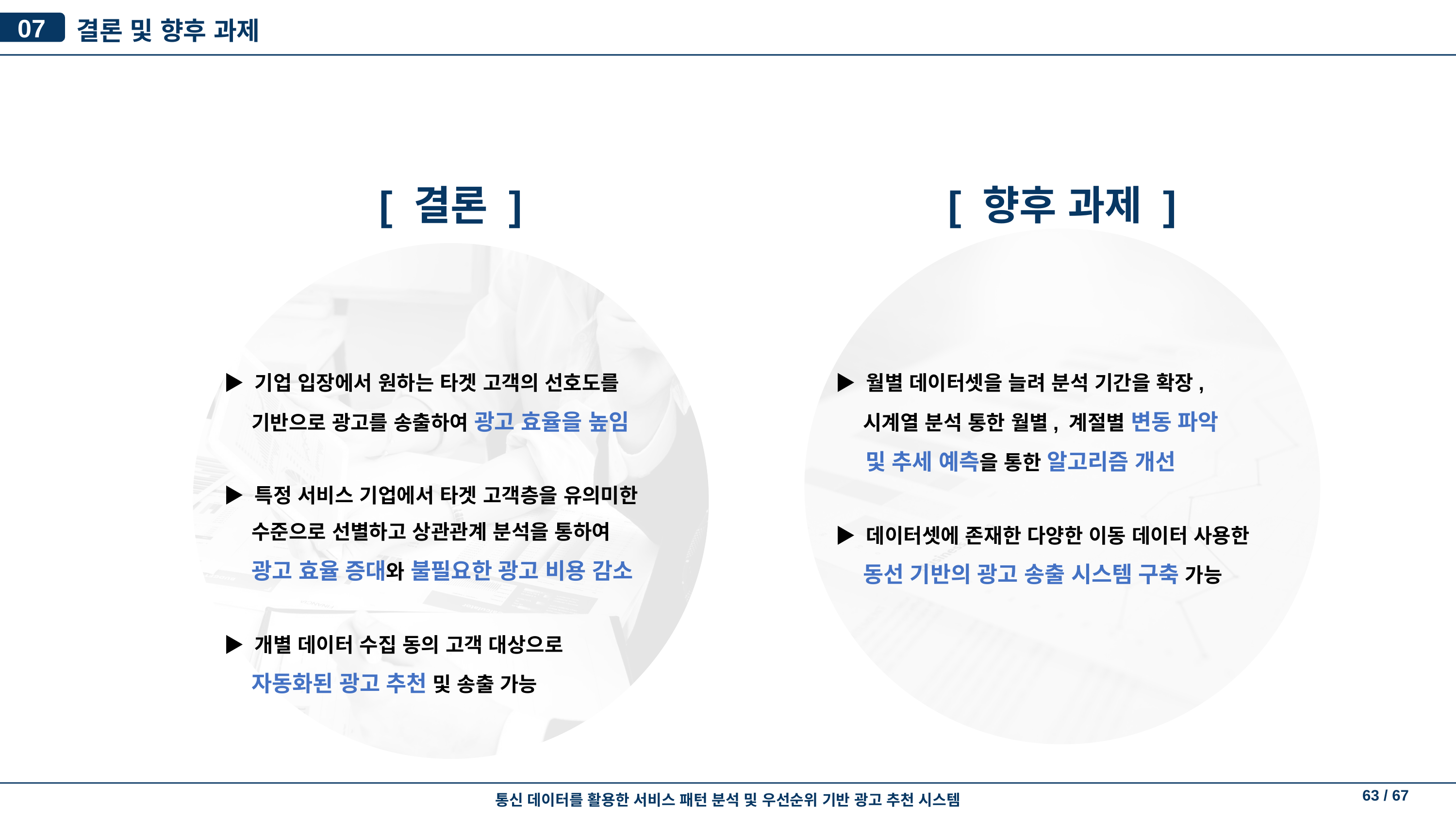

결론 및 향후 과제
07

[ 결론 ]
[ 향후 과제 ]

▶ 기업 입장에서 원하는 타겟 고객의 선호도를
    기반으로 광고를 송출하여 광고 효율을 높임

▶ 특정 서비스 기업에서 타겟 고객층을 유의미한
    수준으로 선별하고 상관관계 분석을 통하여
    광고 효율 증대와 불필요한 광고 비용 감소

▶ 개별 데이터 수집 동의 고객 대상으로
    자동화된 광고 추천 및 송출 가능
▶ 월별 데이터셋을 늘려 분석 기간을 확장,
    시계열 분석 통한 월별, 계절별 변동 파악
    및 추세 예측을 통한 알고리즘 개선

▶ 데이터셋에 존재한 다양한 이동 데이터 사용한
    동선 기반의 광고 송출 시스템 구축 가능